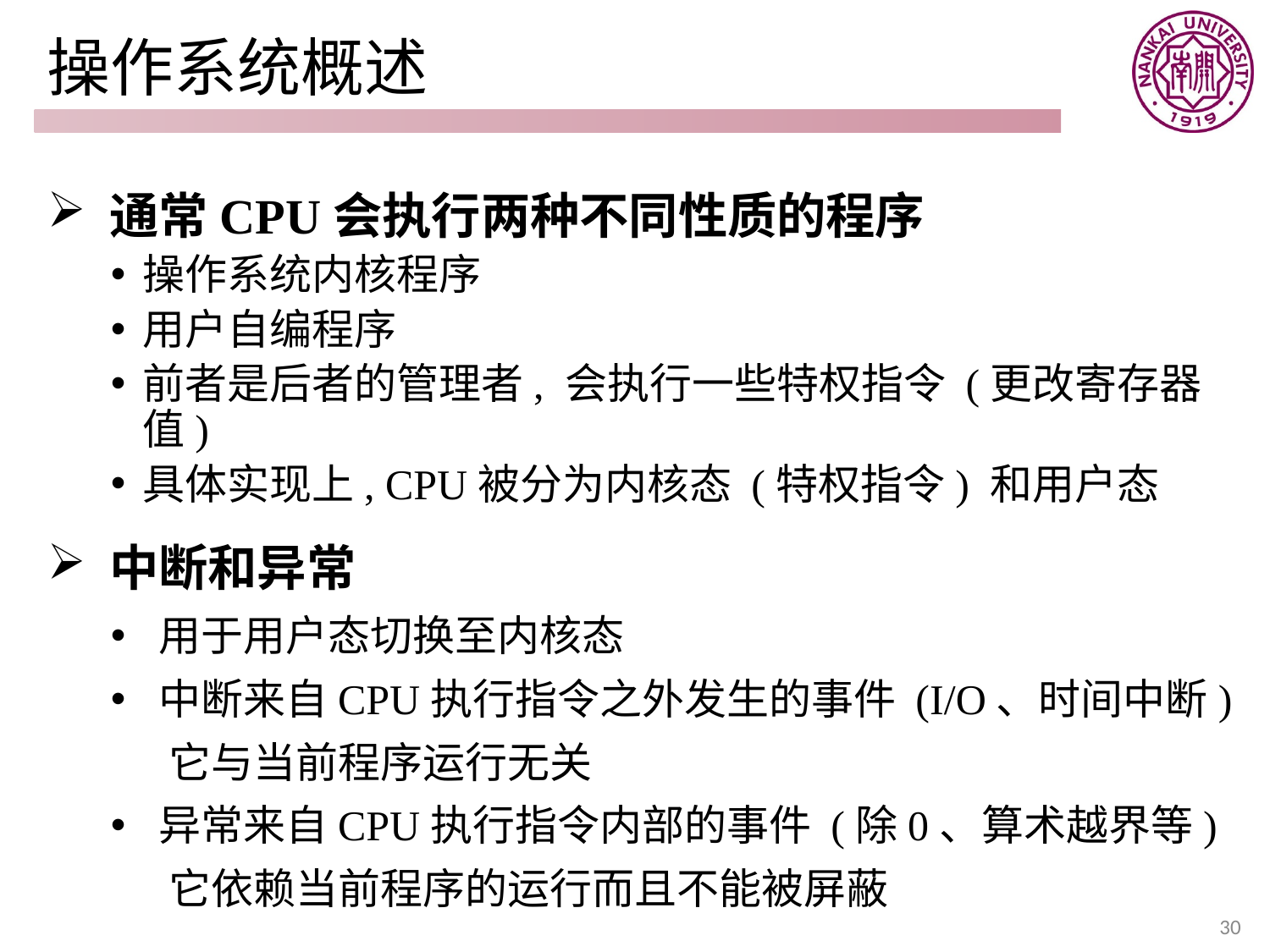

# 操作系统概述
 通常CPU会执行两种不同性质的程序
操作系统内核程序
用户自编程序
前者是后者的管理者, 会执行一些特权指令 (更改寄存器值)
具体实现上, CPU被分为内核态 (特权指令) 和用户态
 中断和异常
用于用户态切换至内核态
中断来自CPU执行指令之外发生的事件 (I/O、时间中断)
     它与当前程序运行无关
异常来自CPU执行指令内部的事件 (除0、算术越界等)
     它依赖当前程序的运行而且不能被屏蔽
30